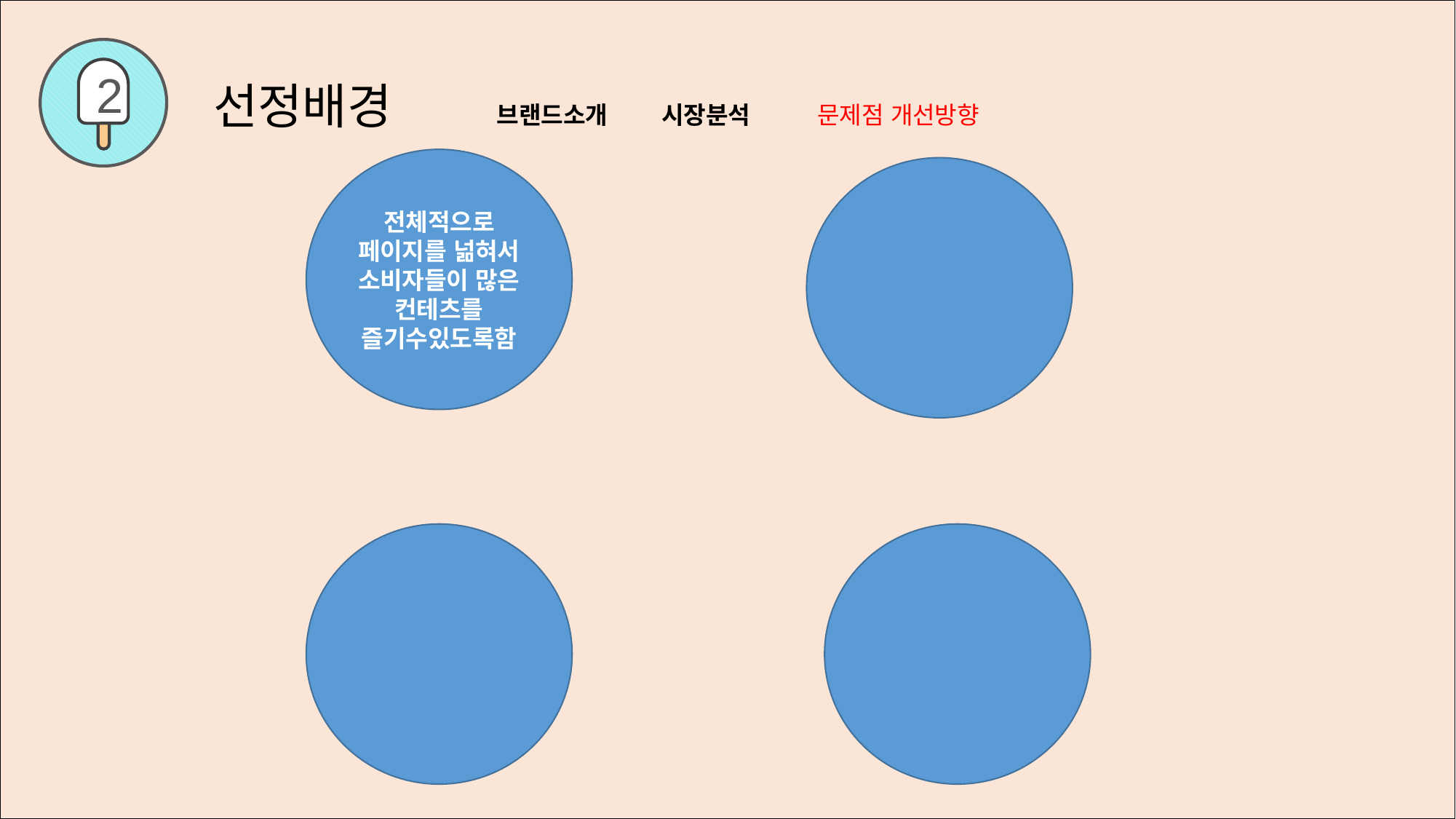

2

선정배경       브랜드소개        시장분석          문제점 개선방향
전체적으로 페이지를 넒혀서 소비자들이 많은 컨테츠를 즐기수있도록함